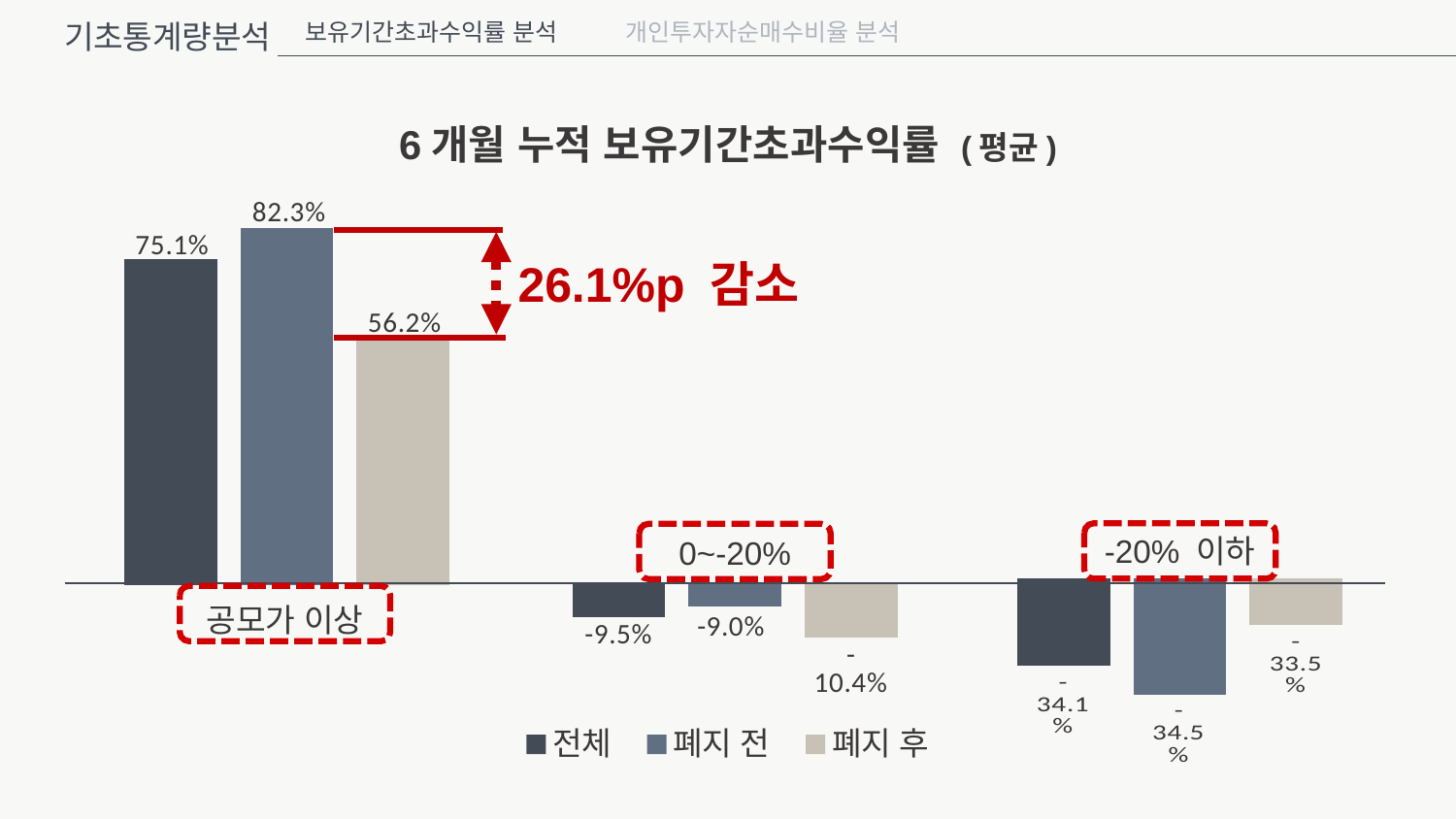

기초통계량분석
보유기간초과수익률 분석
개인투자자순매수비율 분석
6개월 누적 보유기간초과수익률 (평균)

### Chart

| Category | Panel A | Panel B | Panel C |
|---|---|---|---|
| 공모가 초과 | 0.7510000000000001 | 0.823 | 0.5620000000000002 |
26.1%p 감소

-20% 이하
0~-20%

### Chart

| Category | Panel A | Panel B | Panel C |
|---|---|---|---|
|  -20% 이하 | -0.3410000000000001 | -0.3453333333333333 | -0.3350000000000001 |

### Chart

| Category | 전체 | 폐지 전 | 폐지 후 |
|---|---|---|---|
| 0~-20% | -0.09500000000000001 | -0.08985714285714287 | -0.10400000000000001 |
공모가 이상